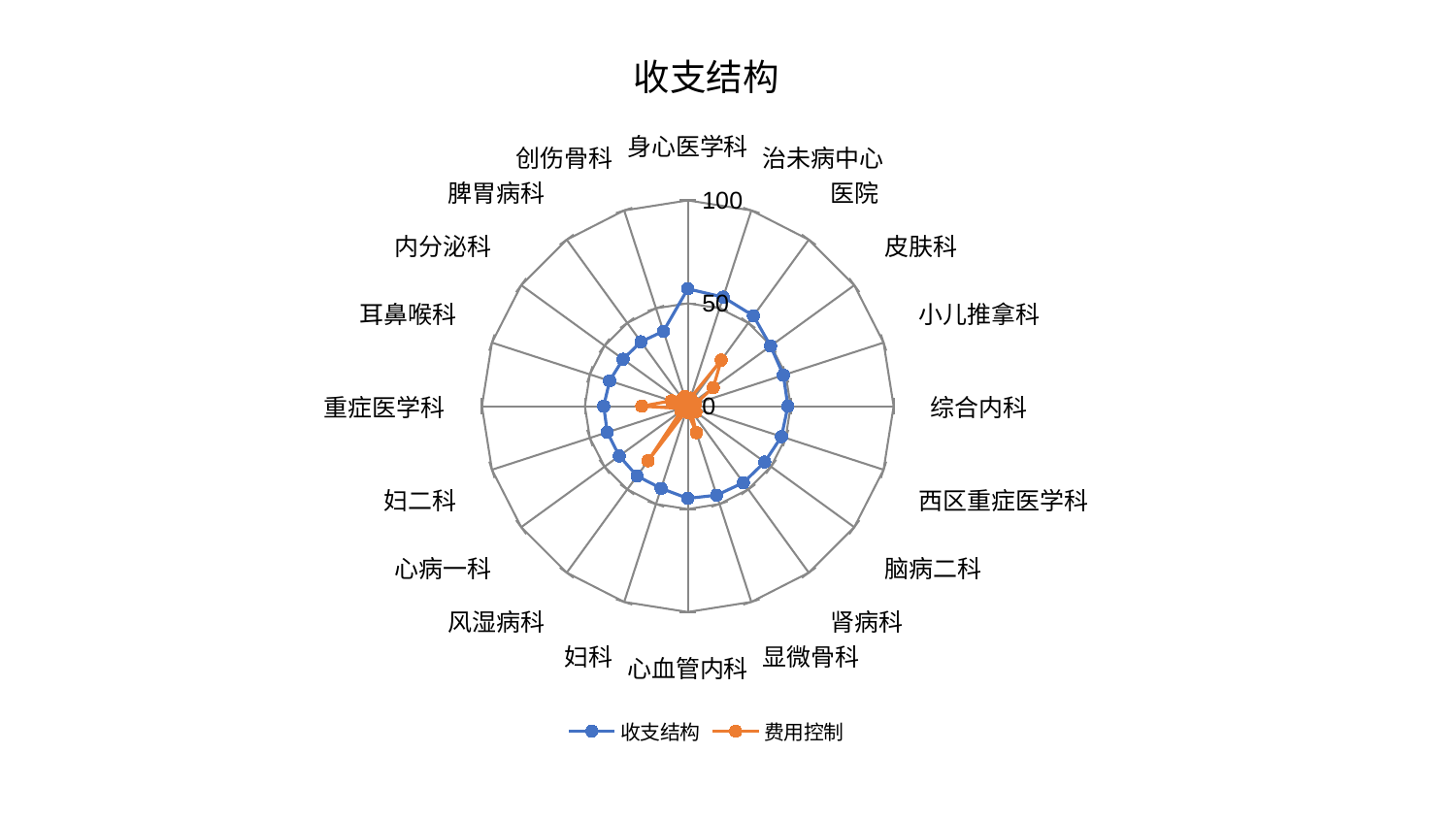

### Chart: 收支结构

| Category | 收支结构 | 费用控制 |
|---|---|---|
| 身心医学科 | 57.01766800918685 | 2.0975139628754884 |
| 治未病中心 | 55.73310390971146 | 4.100894356617703 |
| 医院 | 54.28912872812186 | 27.67210269736933 |
| 皮肤科 | 49.725370965193 | 15.307673613442166 |
| 小儿推拿科 | 48.835672074092464 | 4.004149597849464 |
| 综合内科 | 48.653246606060755 | 2.546348804640525 |
| 西区重症医学科 | 47.889041806140376 | 2.145798428303851 |
| 脑病二科 | 46.196690041485105 | 4.819204881714698 |
| 肾病科 | 45.95106388421056 | 2.7049484934927333 |
| 显微骨科 | 45.46045812340046 | 13.551399179366939 |
| 心血管内科 | 44.79704863351476 | 3.035897896375907 |
| 妇科 | 41.98200452953767 | 2.397095252647502 |
| 风湿病科 | 41.93451020194697 | 32.8090887175966 |
| 心病一科 | 41.14159235488372 | 4.061855007064203 |
| 妇二科 | 41.12572709805465 | 3.5915506939259796 |
| 重症医学科 | 40.82914945260718 | 22.339578213751654 |
| 耳鼻喉科 | 39.91659304755684 | 8.398126470585256 |
| 内分泌科 | 38.85801553731037 | 2.5527078091306556 |
| 脾胃病科 | 38.69422791213147 | 4.48638835001519 |
| 创伤骨科 | 38.30642824214009 | 4.947676667995733 |
62